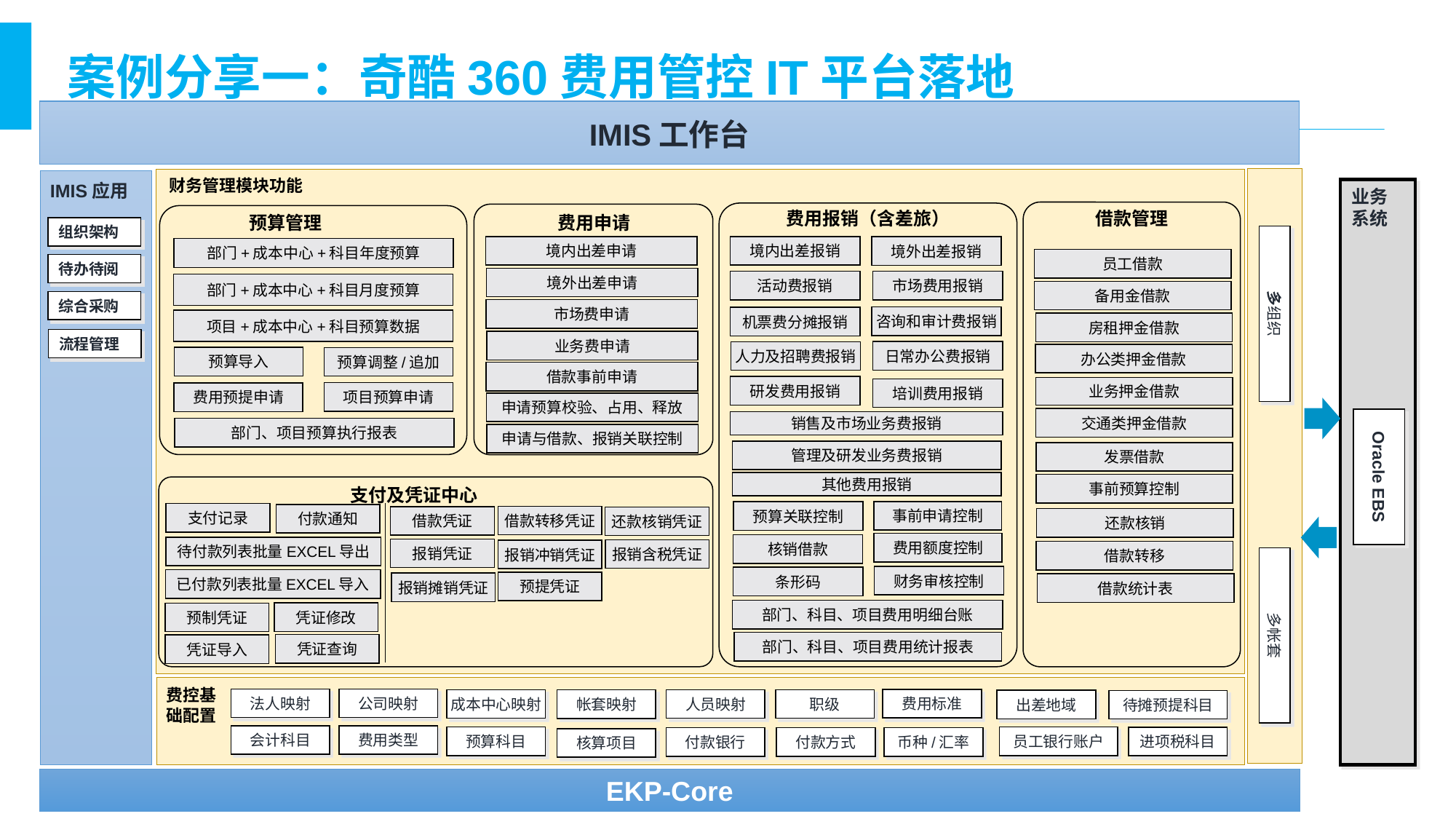

案例分享一：奇酷360费用管控IT平台落地

IMIS工作台

财务管理模块功能

IMIS应用

业务系统

Oracle EBS

费用报销（含差旅）
借款管理

预算管理
费用申请
组织架构
多组织
境内出差申请
境内出差报销
境外出差报销
部门+成本中心+科目年度预算
员工借款
待办待阅
境外出差申请
活动费报销
市场费用报销
部门+成本中心+科目月度预算
备用金借款
综合采购
市场费申请
咨询和审计费报销
机票费分摊报销
项目+成本中心+科目预算数据
房租押金借款
流程管理
业务费申请
日常办公费报销
人力及招聘费报销
办公类押金借款
预算导入
预算调整/追加
借款事前申请
研发费用报销
业务押金借款
培训费用报销
项目预算申请
费用预提申请
申请预算校验、占用、释放
交通类押金借款
销售及市场业务费报销
部门、项目预算执行报表
申请与借款、报销关联控制
管理及研发业务费报销
发票借款
其他费用报销
事前预算控制

支付及凭证中心
事前申请控制
预算关联控制
支付记录
付款通知
借款转移凭证
借款凭证
还款核销凭证
还款核销
费用额度控制
核销借款
待付款列表批量EXCEL导出
报销凭证
报销含税凭证
报销冲销凭证
借款转移
多帐套
财务审核控制
条形码
已付款列表批量EXCEL导入
预提凭证
报销摊销凭证
借款统计表
部门、科目、项目费用明细台账
凭证修改
预制凭证
部门、科目、项目费用统计报表
凭证查询
凭证导入

费控基础配置
法人映射
公司映射
费用标准
成本中心映射
人员映射
职级
帐套映射
出差地域
待摊预提科目
会计科目
费用类型
预算科目
员工银行账户
进项税科目
付款银行
付款方式
币种/汇率
核算项目
EKP-Core